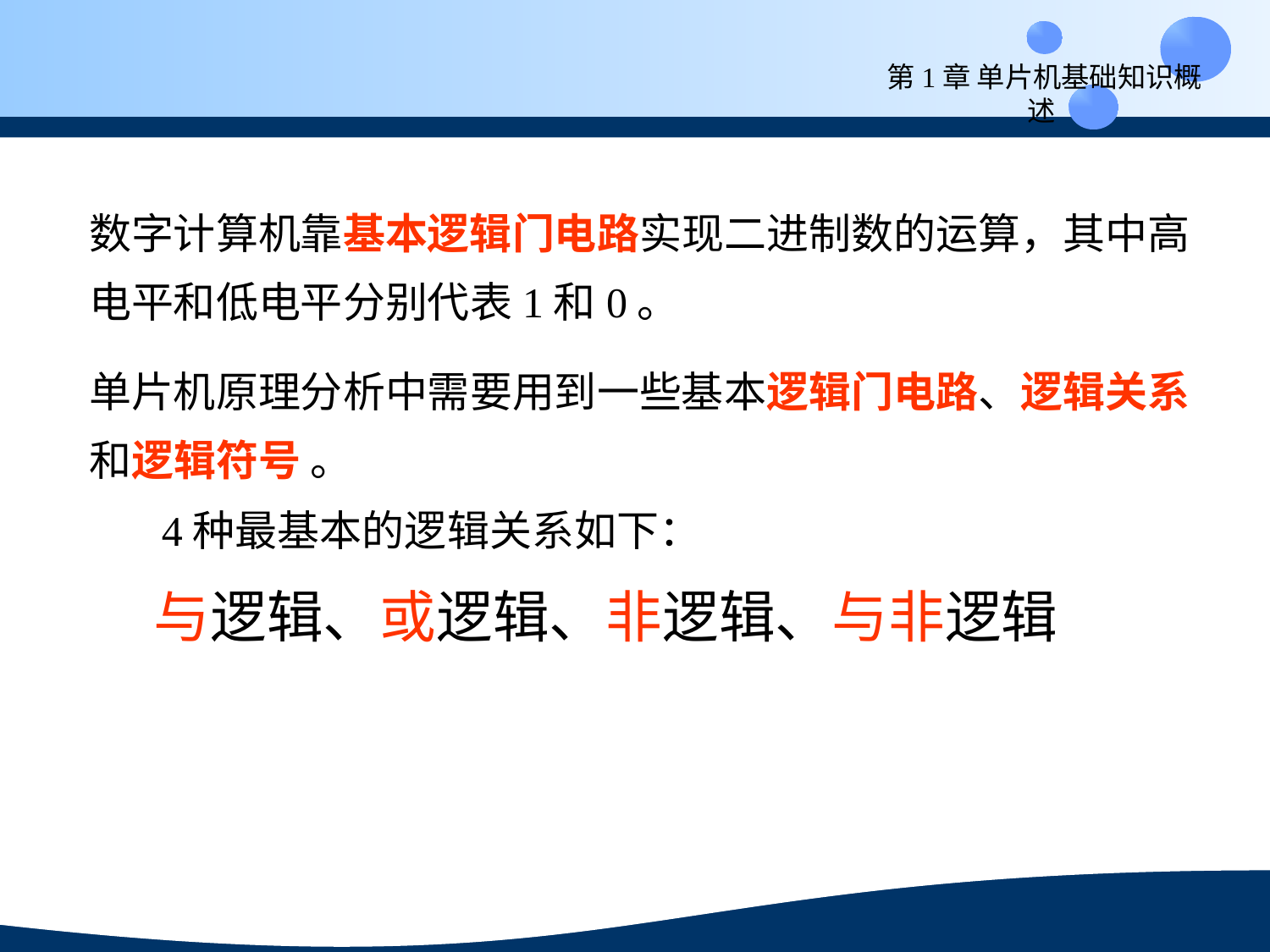

第1章 单片机基础知识概述
数字计算机靠基本逻辑门电路实现二进制数的运算，其中高电平和低电平分别代表1和0。
单片机原理分析中需要用到一些基本逻辑门电路、逻辑关系和逻辑符号 。
4种最基本的逻辑关系如下：
与逻辑、或逻辑、非逻辑、与非逻辑